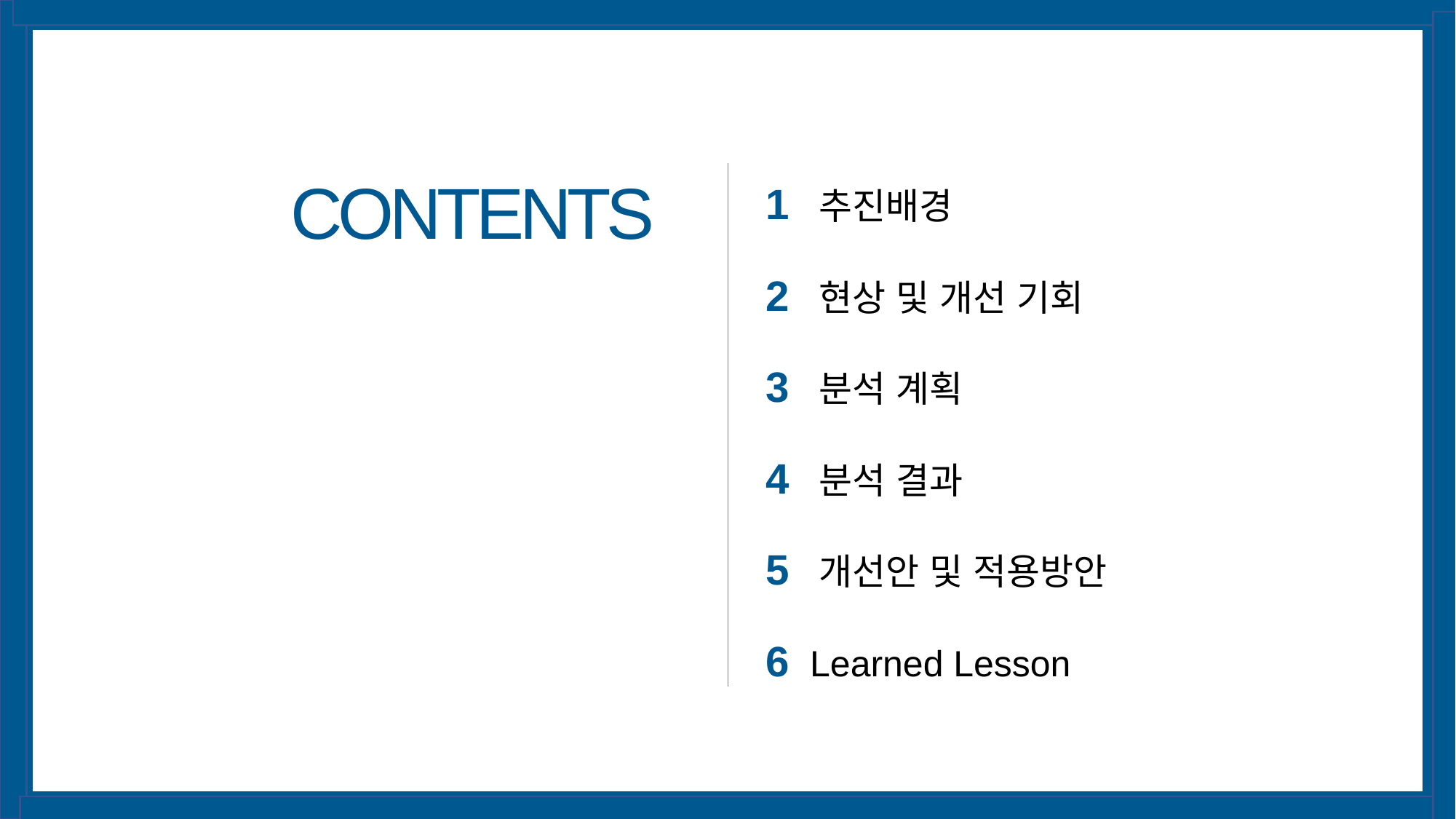

1  추진배경
2  현상 및 개선 기회
3  분석 계획
4  분석 결과
5  개선안 및 적용방안
6  Learned Lesson
CONTENTS